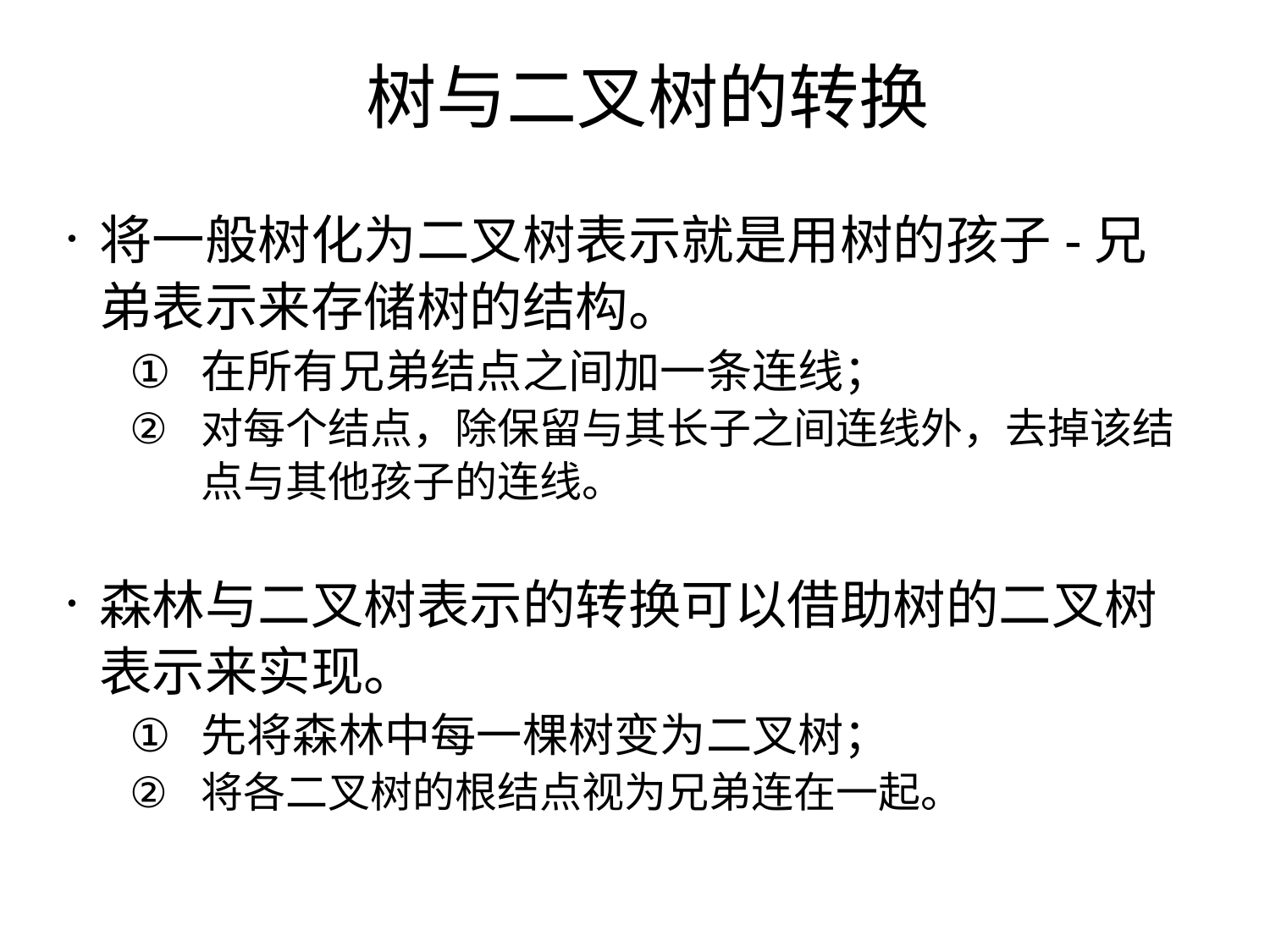

树与二叉树的转换
将一般树化为二叉树表示就是用树的孩子-兄弟表示来存储树的结构。
在所有兄弟结点之间加一条连线；
对每个结点，除保留与其长子之间连线外，去掉该结点与其他孩子的连线。

森林与二叉树表示的转换可以借助树的二叉树表示来实现。
先将森林中每一棵树变为二叉树；
将各二叉树的根结点视为兄弟连在一起。